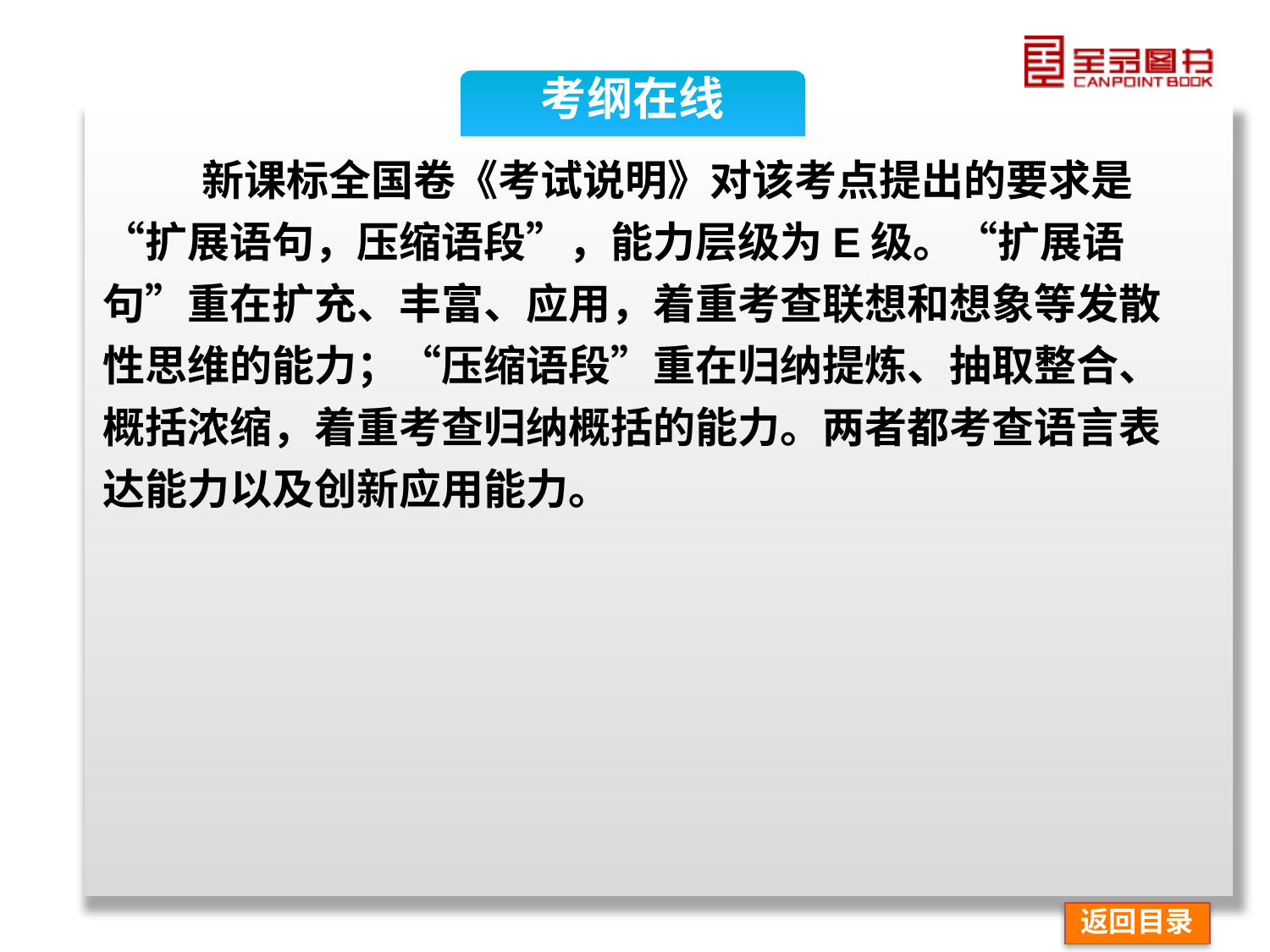

考纲在线
新课标全国卷《考试说明》对该考点提出的要求是“扩展语句，压缩语段”，能力层级为E级。“扩展语句”重在扩充、丰富、应用，着重考查联想和想象等发散性思维的能力；“压缩语段”重在归纳提炼、抽取整合、概括浓缩，着重考查归纳概括的能力。两者都考查语言表达能力以及创新应用能力。
返回目录